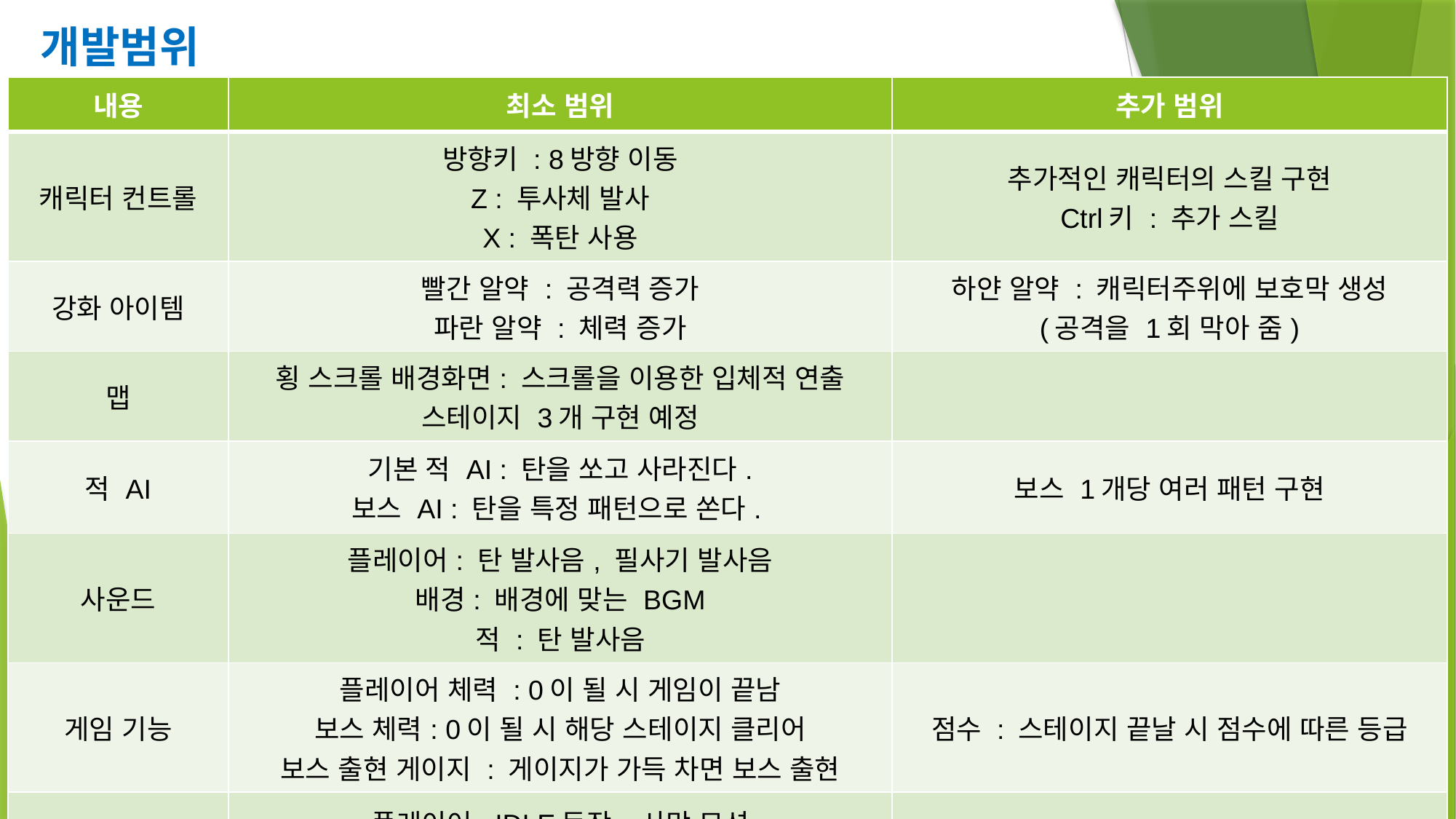

# 개발범위
| 내용 | 최소 범위 | 추가 범위 |
| --- | --- | --- |
| 캐릭터 컨트롤 | 방향키 : 8방향 이동 Z : 투사체 발사 X : 폭탄 사용 | 추가적인 캐릭터의 스킬 구현 Ctrl키 : 추가 스킬 |
| 강화 아이템 | 빨간 알약 : 공격력 증가 파란 알약 : 체력 증가 | 하얀 알약 : 캐릭터주위에 보호막 생성 (공격을 1회 막아 줌) |
| 맵 | 횡 스크롤 배경화면: 스크롤을 이용한 입체적 연출 스테이지 3개 구현 예정 |  |
| 적 AI | 기본 적 AI : 탄을 쏘고 사라진다. 보스 AI : 탄을 특정 패턴으로 쏜다. | 보스 1개당 여러 패턴 구현 |
| 사운드 | 플레이어: 탄 발사음, 필사기 발사음 배경: 배경에 맞는 BGM 적 : 탄 발사음 |  |
| 게임 기능 | 플레이어 체력 : 0이 될 시 게임이 끝남 보스 체력: 0이 될 시 해당 스테이지 클리어 보스 출현 게이지 : 게이지가 가득 차면 보스 출현 | 점수 : 스테이지 끝날 시 점수에 따른 등급 |
| 애니메이션 | 플레이어: IDLE동작, 사망 모션 보스 : 패턴 동작, 사망 모션 |  |